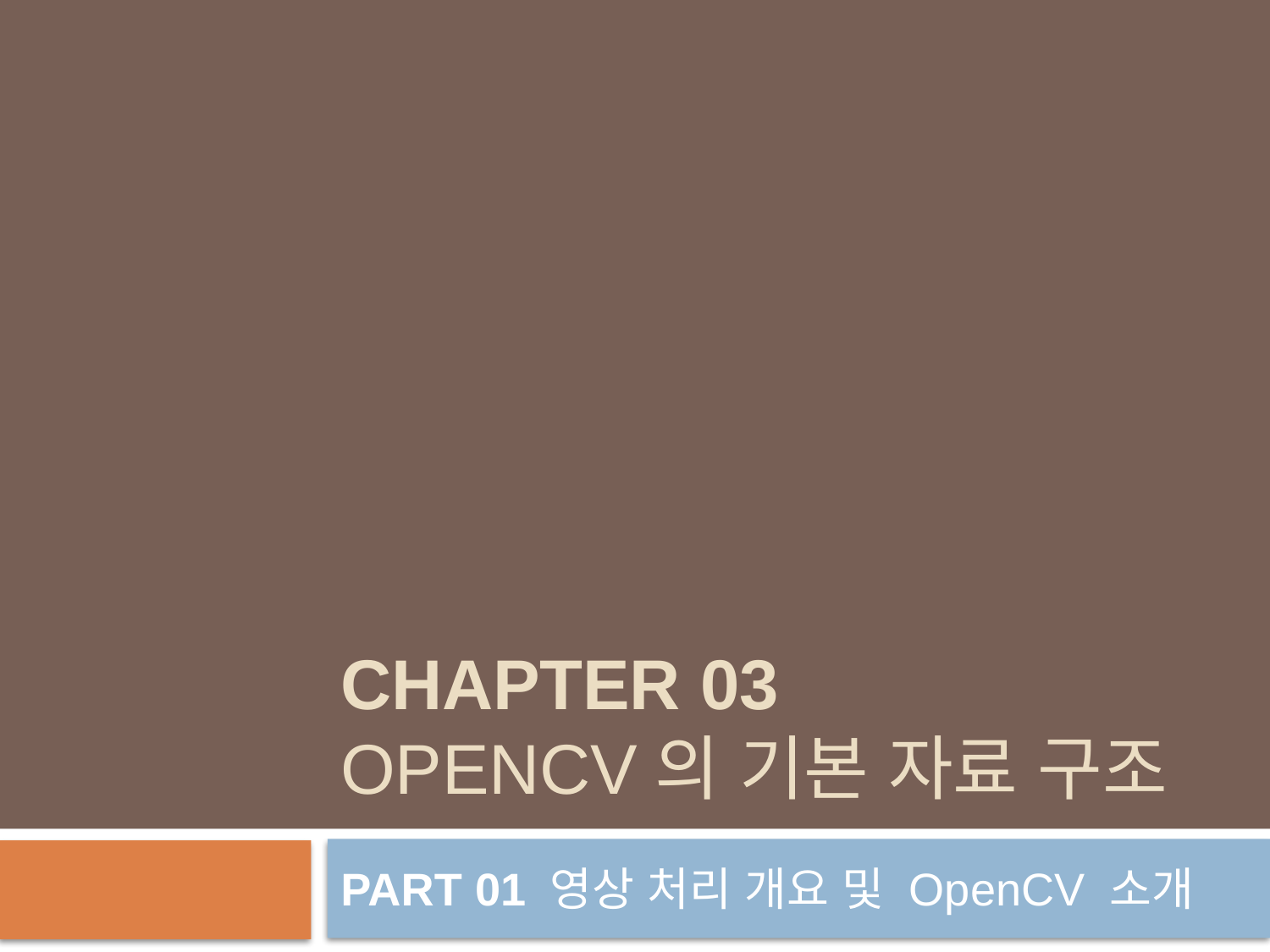

# CHAPTER 03 OpenCV의 기본 자료 구조
PART 01 영상 처리 개요 및 OpenCV 소개